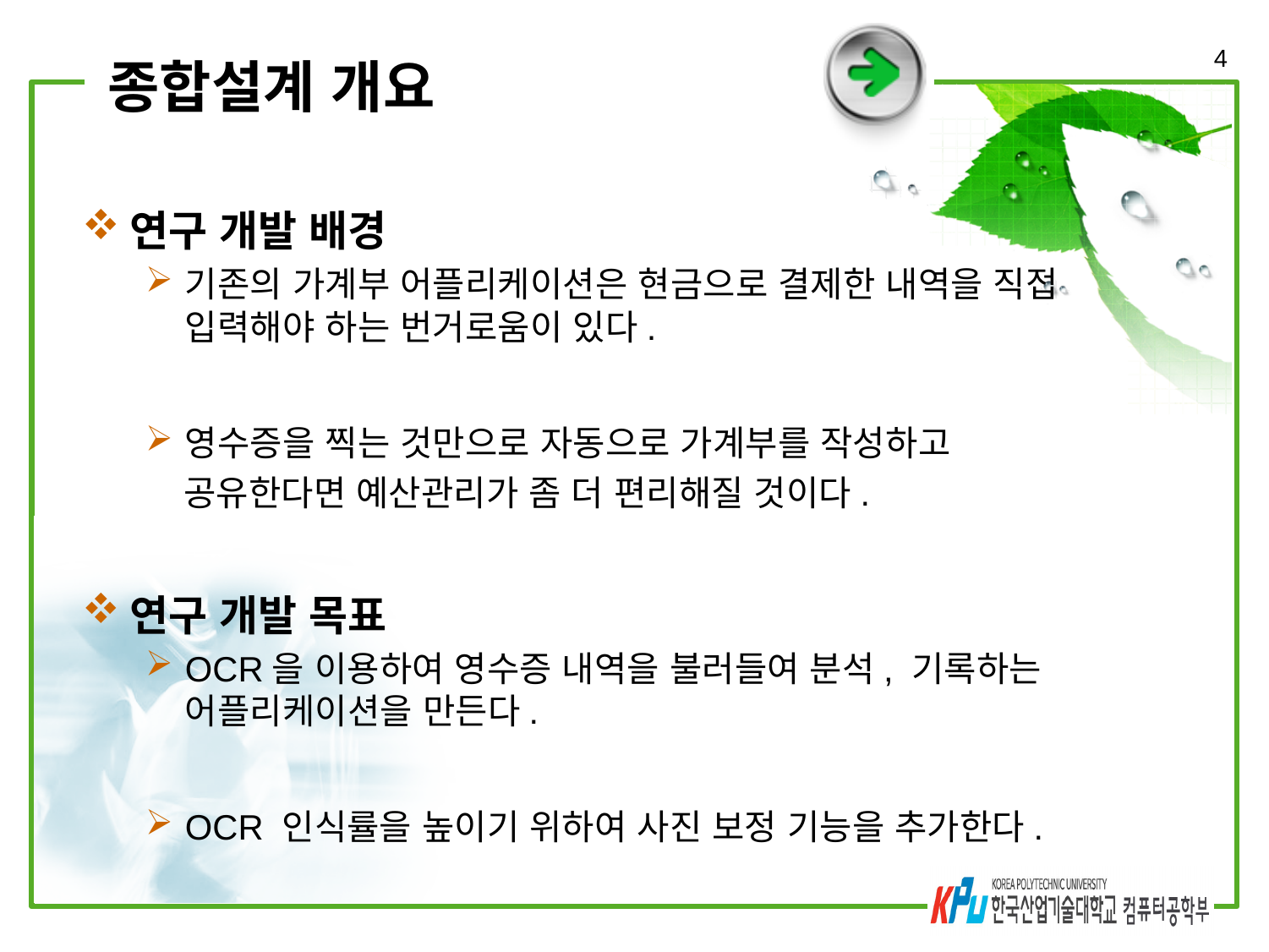

4
# 종합설계 개요
연구 개발 배경
기존의 가계부 어플리케이션은 현금으로 결제한 내역을 직접 입력해야 하는 번거로움이 있다.

영수증을 찍는 것만으로 자동으로 가계부를 작성하고
   공유한다면 예산관리가 좀 더 편리해질 것이다.

연구 개발 목표
OCR을 이용하여 영수증 내역을 불러들여 분석, 기록하는 어플리케이션을 만든다.

OCR 인식률을 높이기 위하여 사진 보정 기능을 추가한다.